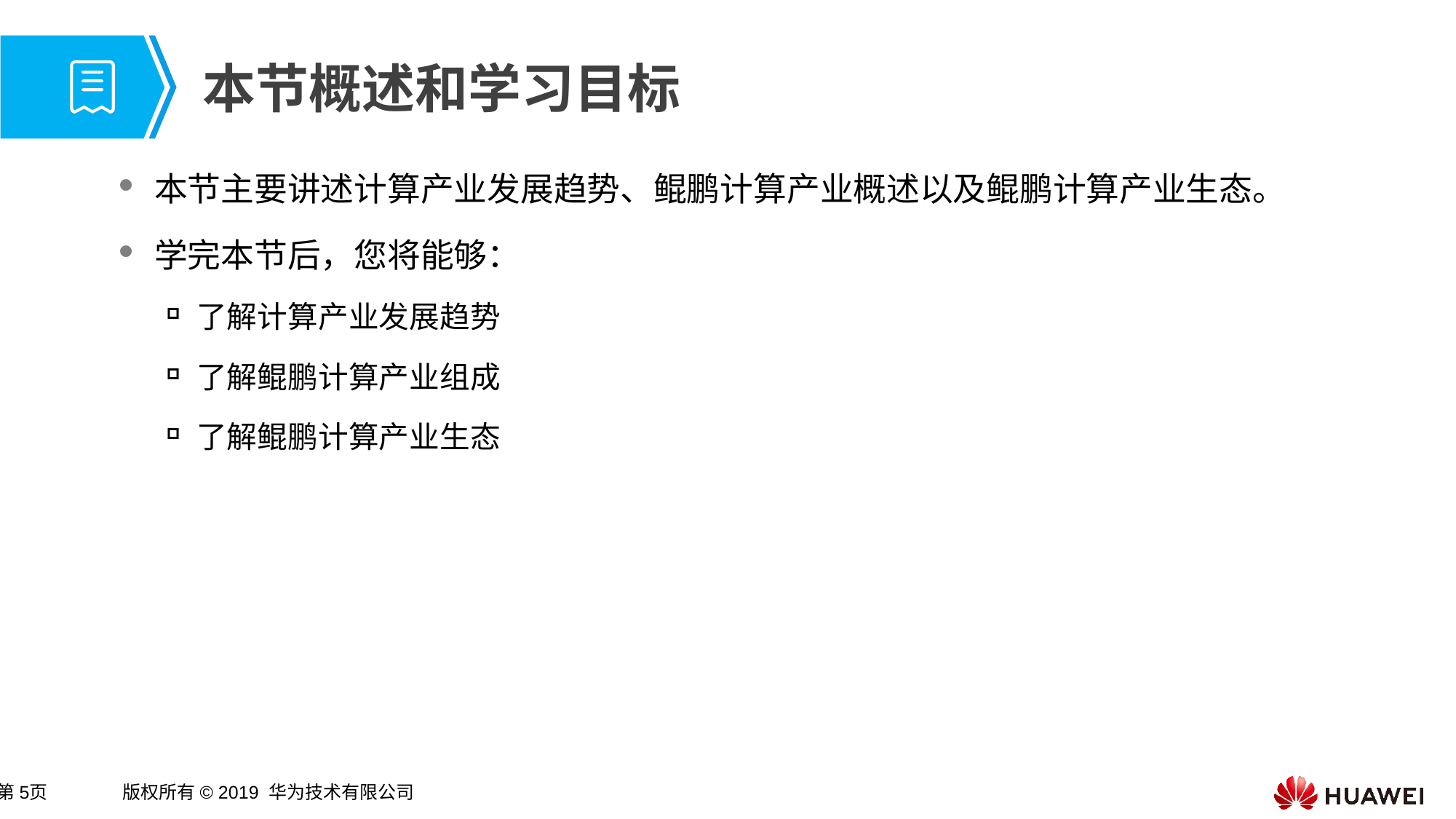

本节主要讲述计算产业发展趋势、鲲鹏计算产业概述以及鲲鹏计算产业生态。
学完本节后，您将能够：
了解计算产业发展趋势
了解鲲鹏计算产业组成
了解鲲鹏计算产业生态